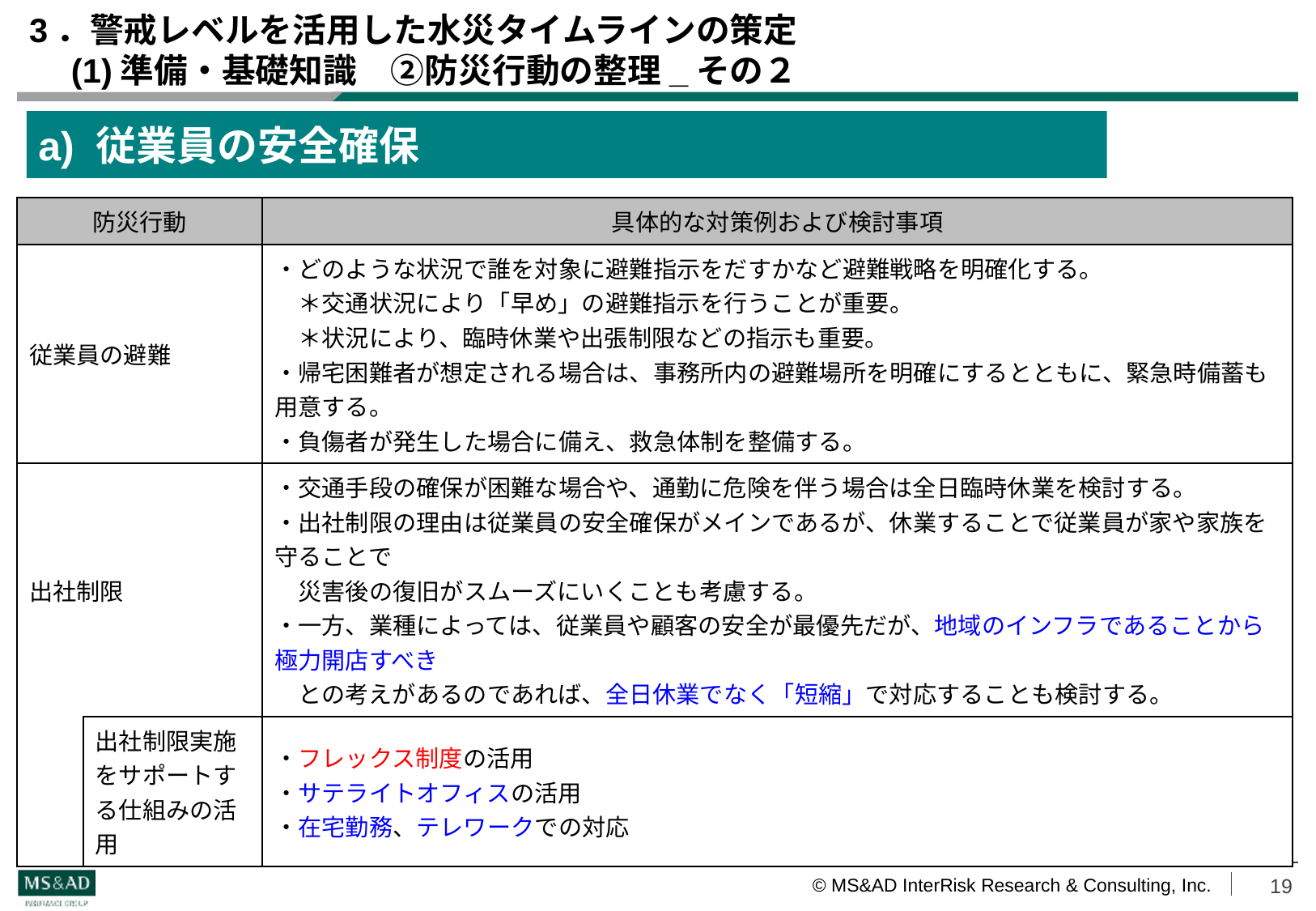

# 3．警戒レベルを活用した水災タイムラインの策定 　(1)準備・基礎知識　②防災行動の整理_その２
a) 従業員の安全確保
| 防災行動 |  | 具体的な対策例および検討事項 |
| --- | --- | --- |
| 従業員の避難 |  | ・どのような状況で誰を対象に避難指示をだすかなど避難戦略を明確化する。 　＊交通状況により「早め」の避難指示を行うことが重要。 　＊状況により、臨時休業や出張制限などの指示も重要。 ・帰宅困難者が想定される場合は、事務所内の避難場所を明確にするとともに、緊急時備蓄も用意する。 ・負傷者が発生した場合に備え、救急体制を整備する。 |
| 出社制限 |  | ・交通手段の確保が困難な場合や、通勤に危険を伴う場合は全日臨時休業を検討する。 ・出社制限の理由は従業員の安全確保がメインであるが、休業することで従業員が家や家族を守ることで 　災害後の復旧がスムーズにいくことも考慮する。 ・一方、業種によっては、従業員や顧客の安全が最優先だが、地域のインフラであることから極力開店すべき 　との考えがあるのであれば、全日休業でなく「短縮」で対応することも検討する。 |
|  | 出社制限実施をサポートする仕組みの活用 | ・フレックス制度の活用 ・サテライトオフィスの活用 ・在宅勤務、テレワークでの対応 |
19